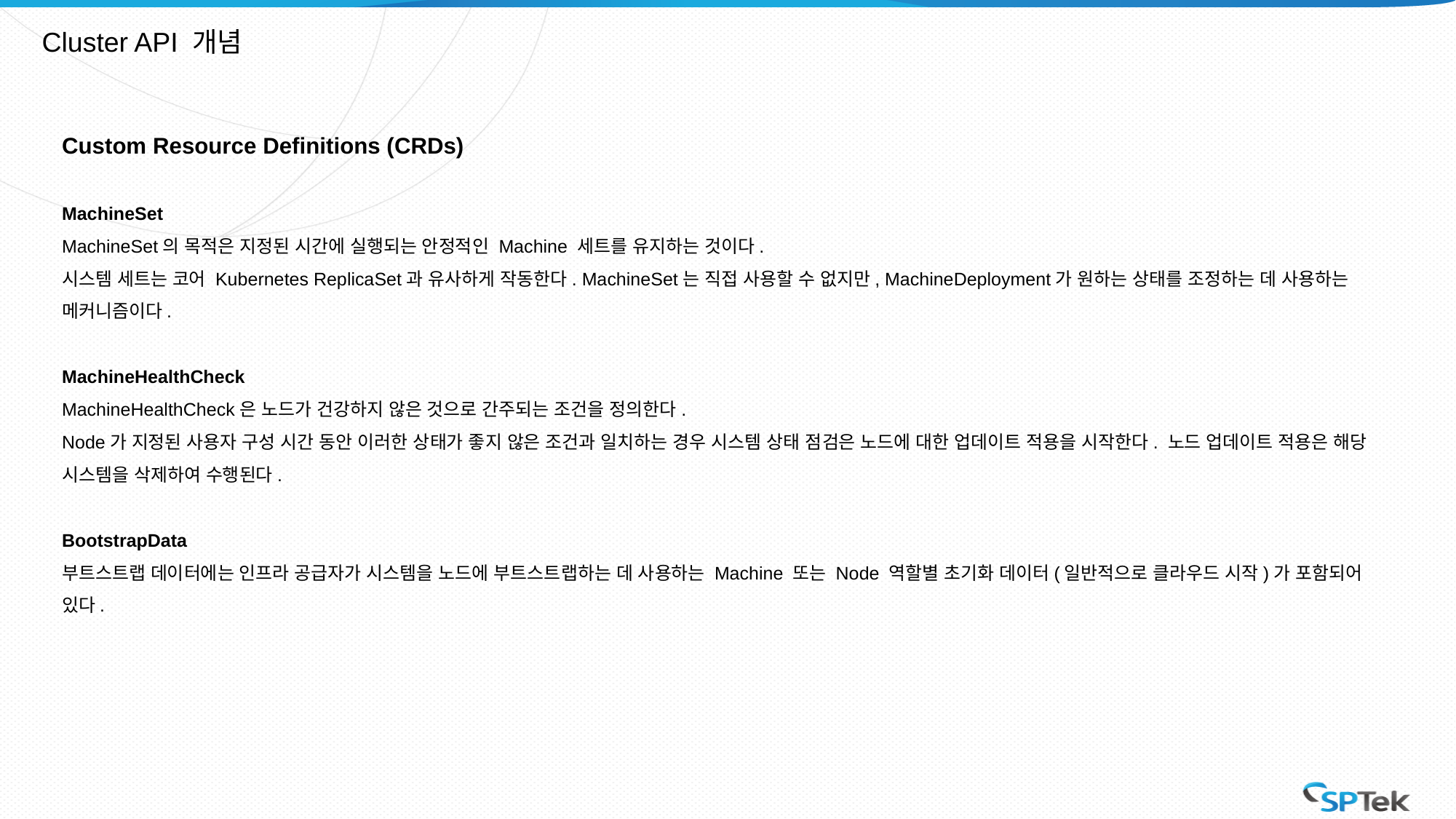

Cluster API 개념
Custom Resource Definitions (CRDs)

MachineSet
MachineSet의 목적은 지정된 시간에 실행되는 안정적인 Machine 세트를 유지하는 것이다.
시스템 세트는 코어 Kubernetes ReplicaSet과 유사하게 작동한다. MachineSet는 직접 사용할 수 없지만, MachineDeployment가 원하는 상태를 조정하는 데 사용하는 메커니즘이다.

MachineHealthCheck
MachineHealthCheck은 노드가 건강하지 않은 것으로 간주되는 조건을 정의한다.
Node가 지정된 사용자 구성 시간 동안 이러한 상태가 좋지 않은 조건과 일치하는 경우 시스템 상태 점검은 노드에 대한 업데이트 적용을 시작한다. 노드 업데이트 적용은 해당 시스템을 삭제하여 수행된다.

BootstrapData
부트스트랩 데이터에는 인프라 공급자가 시스템을 노드에 부트스트랩하는 데 사용하는 Machine 또는 Node 역할별 초기화 데이터(일반적으로 클라우드 시작)가 포함되어 있다.